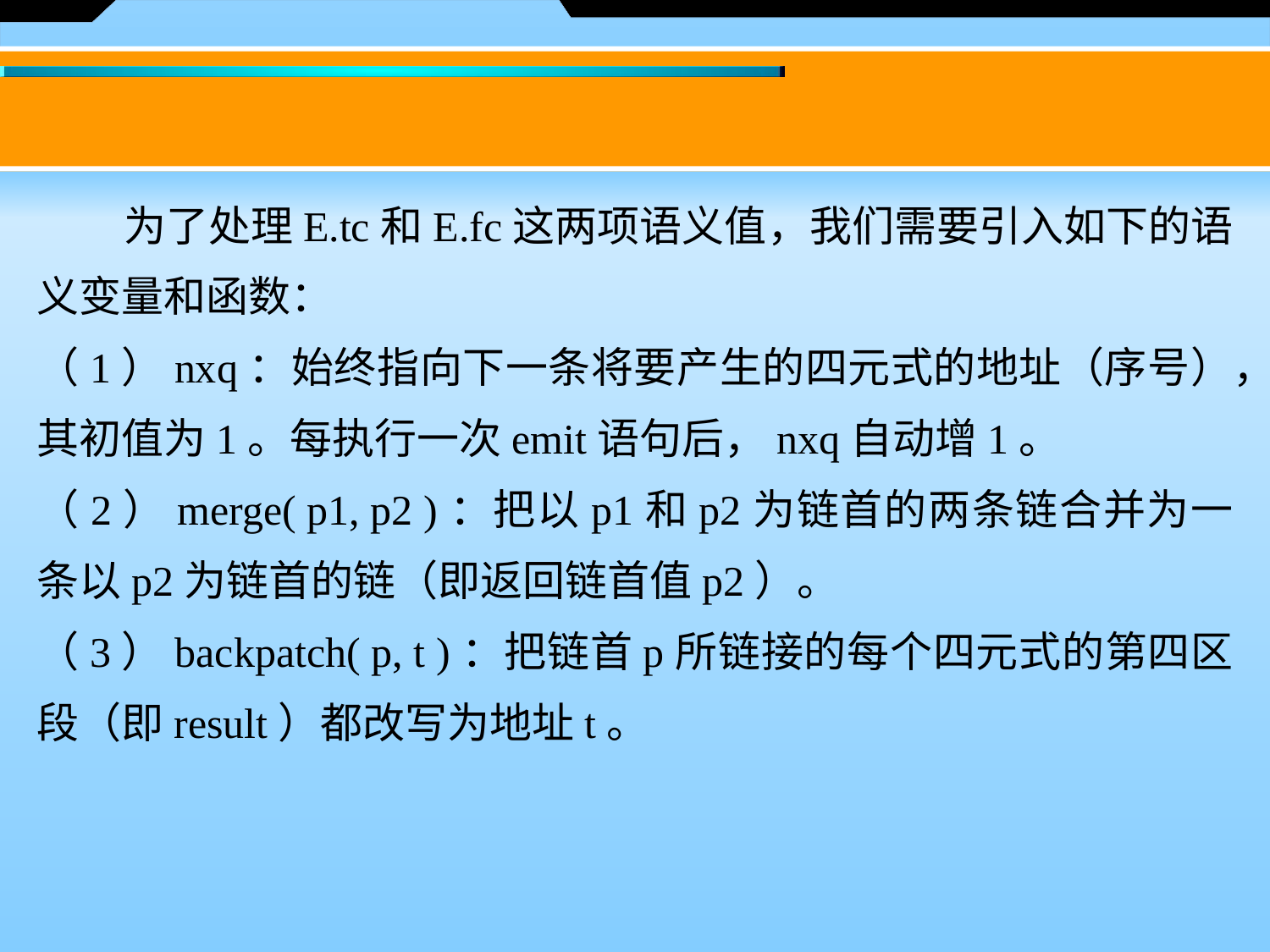

为了处理E.tc和E.fc这两项语义值，我们需要引入如下的语义变量和函数：
（1）nxq：始终指向下一条将要产生的四元式的地址（序号），其初值为1。每执行一次emit语句后，nxq自动增1。
（2）merge( p1, p2 )：把以p1和p2为链首的两条链合并为一条以p2为链首的链（即返回链首值p2）。
（3）backpatch( p, t )：把链首p所链接的每个四元式的第四区段（即result）都改写为地址t。